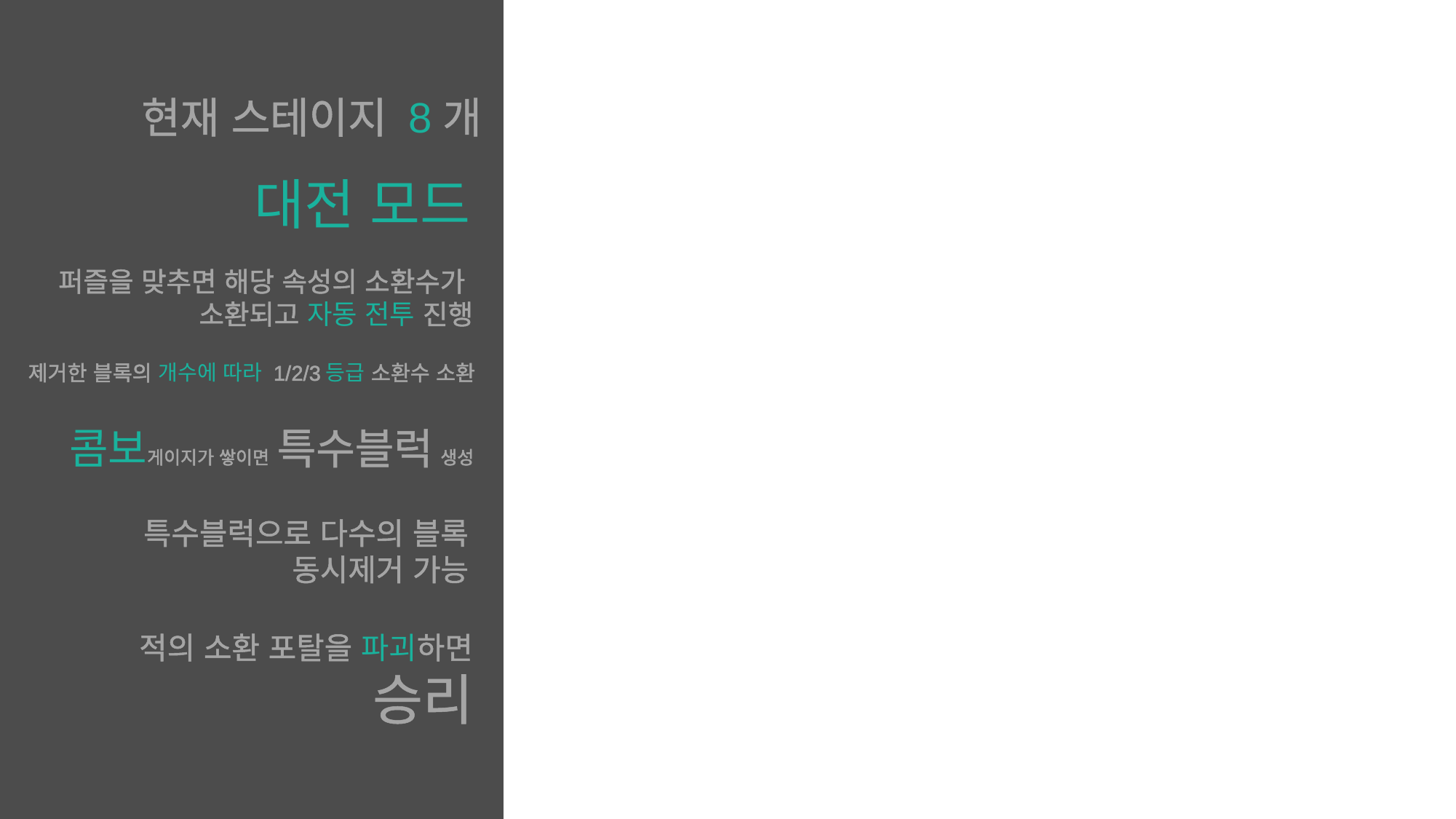

현재 스테이지 8개
대전 모드
퍼즐을 맞추면 해당 속성의 소환수가
소환되고 자동 전투 진행
제거한 블록의 개수에 따라 1/2/3등급 소환수 소환
콤보게이지가 쌓이면 특수블럭 생성
특수블럭으로 다수의 블록
동시제거 가능
적의 소환 포탈을 파괴하면
승리